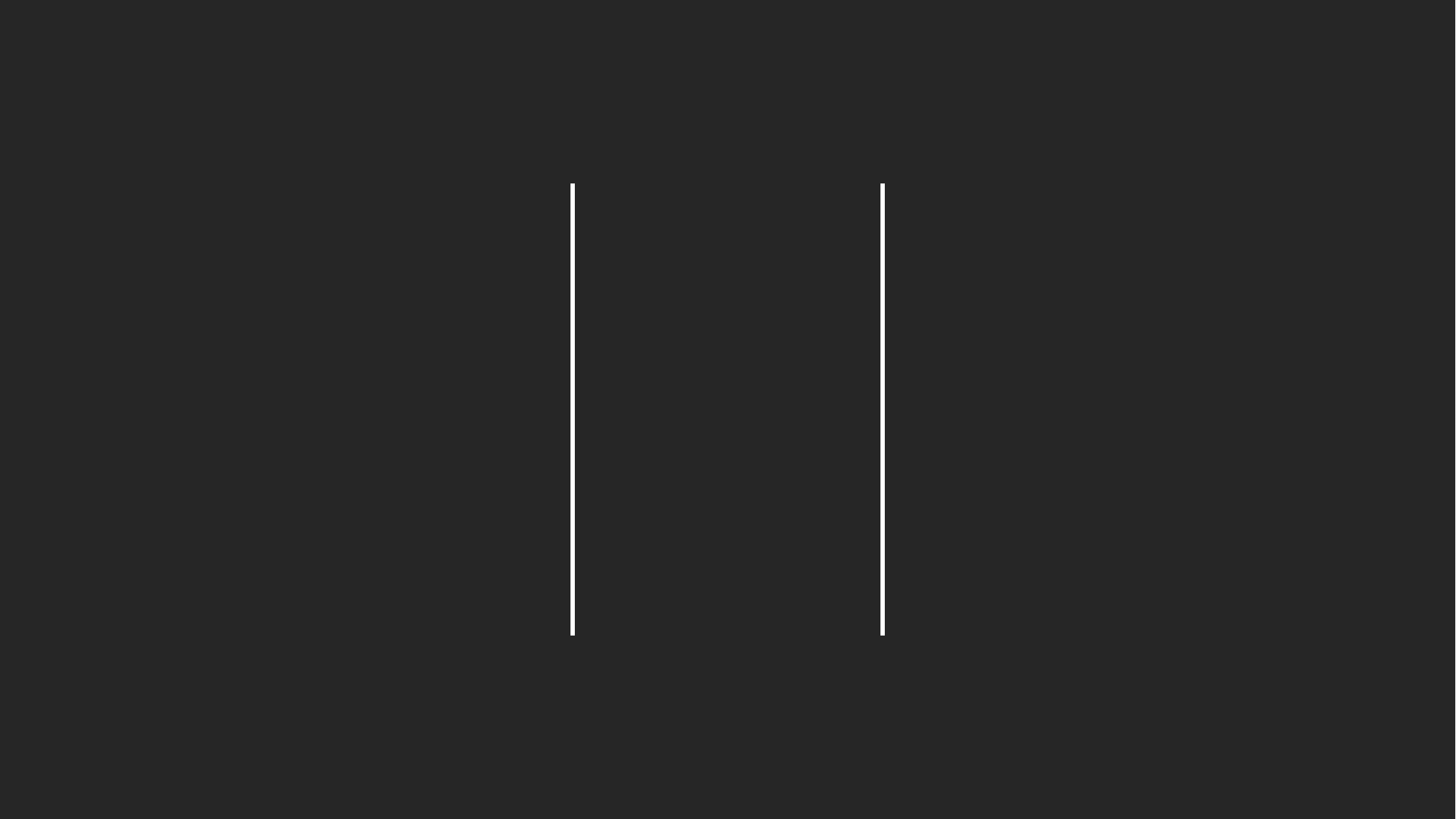

시연 및 Q&A
시 연
Q & A
X-세대